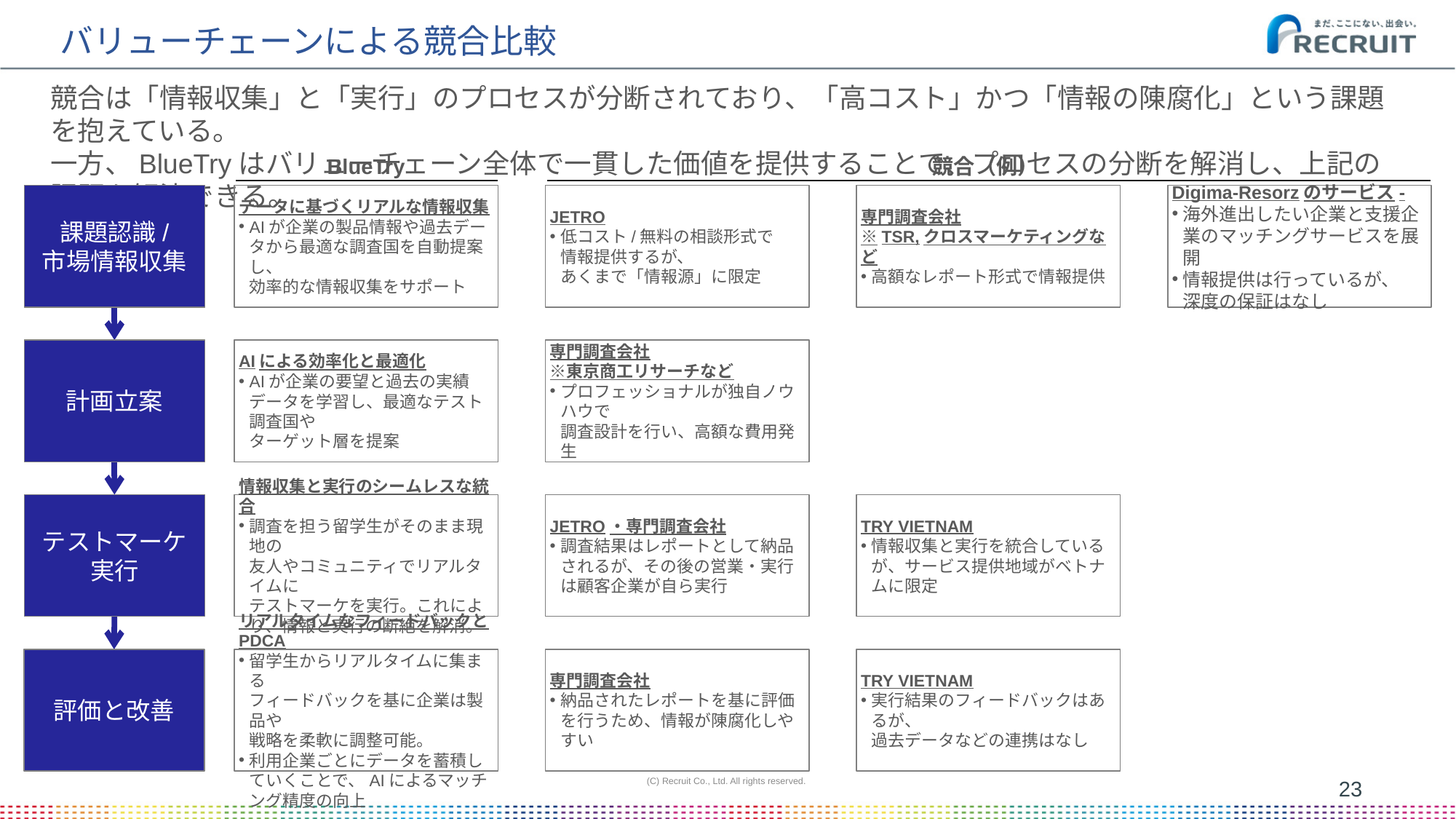

# バリューチェーンによる競合比較
競合は「情報収集」と「実行」のプロセスが分断されており、「高コスト」かつ「情報の陳腐化」という課題を抱えている。
一方、BlueTryはバリューチェーン全体で一貫した価値を提供することで、プロセスの分断を解消し、上記の課題を解決できる。
BlueTry
競合（例）
Digima-Resorzのサービス-
海外進出したい企業と支援企業のマッチングサービスを展開
情報提供は行っているが、
深度の保証はなし
課題認識/
市場情報収集
専門調査会社
※TSR,クロスマーケティングなど
高額なレポート形式で情報提供
データに基づくリアルな情報収集
AIが企業の製品情報や過去データから最適な調査国を自動提案し、
効率的な情報収集をサポート
JETRO
低コスト/無料の相談形式で
情報提供するが、
あくまで「情報源」に限定
計画立案
AIによる効率化と最適化
AIが企業の要望と過去の実績データを学習し、最適なテスト調査国や
ターゲット層を提案
専門調査会社
※東京商工リサーチなど
プロフェッショナルが独自ノウハウで
調査設計を行い、高額な費用発生
テストマーケ
実行
TRY VIETNAM
情報収集と実行を統合しているが、サービス提供地域がベトナムに限定
情報収集と実行のシームレスな統合
調査を担う留学生がそのまま現地の
友人やコミュニティでリアルタイムに
テストマーケを実行。これにより、情報と実行の断絶を解消。
JETRO・専門調査会社
調査結果はレポートとして納品されるが、その後の営業・実行は顧客企業が自ら実行
評価と改善
TRY VIETNAM
実行結果のフィードバックはあるが、
過去データなどの連携はなし
リアルタイムなフィードバックとPDCA
留学生からリアルタイムに集まる
フィードバックを基に企業は製品や
戦略を柔軟に調整可能。
利用企業ごとにデータを蓄積していくことで、AIによるマッチング精度の向上
専門調査会社
納品されたレポートを基に評価を行うため、情報が陳腐化しやすい
(C) Recruit Co., Ltd. All rights reserved.